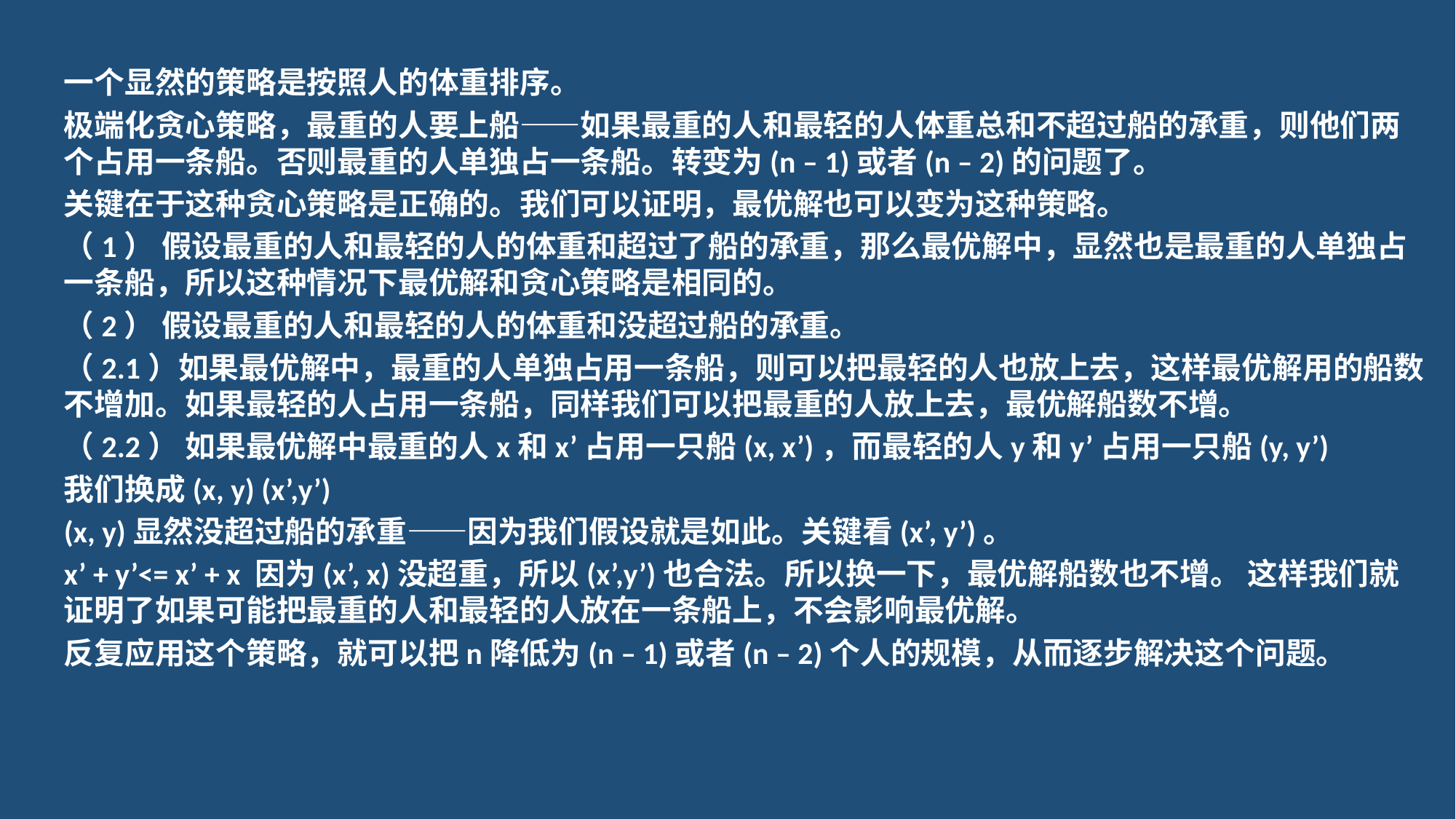

一个显然的策略是按照人的体重排序。
极端化贪心策略，最重的人要上船——如果最重的人和最轻的人体重总和不超过船的承重，则他们两个占用一条船。否则最重的人单独占一条船。转变为(n – 1)或者(n – 2)的问题了。
关键在于这种贪心策略是正确的。我们可以证明，最优解也可以变为这种策略。
（1） 假设最重的人和最轻的人的体重和超过了船的承重，那么最优解中，显然也是最重的人单独占一条船，所以这种情况下最优解和贪心策略是相同的。
（2） 假设最重的人和最轻的人的体重和没超过船的承重。
（2.1）如果最优解中，最重的人单独占用一条船，则可以把最轻的人也放上去，这样最优解用的船数不增加。如果最轻的人占用一条船，同样我们可以把最重的人放上去，最优解船数不增。
（2.2） 如果最优解中最重的人x和x’占用一只船(x, x’)，而最轻的人y和y’占用一只船(y, y’)
我们换成(x, y) (x’,y’)
(x, y)显然没超过船的承重——因为我们假设就是如此。关键看(x’, y’)。
x’ + y’<= x’ + x 因为(x’, x)没超重，所以(x’,y’)也合法。所以换一下，最优解船数也不增。 这样我们就证明了如果可能把最重的人和最轻的人放在一条船上，不会影响最优解。
反复应用这个策略，就可以把n降低为(n – 1)或者(n – 2)个人的规模，从而逐步解决这个问题。